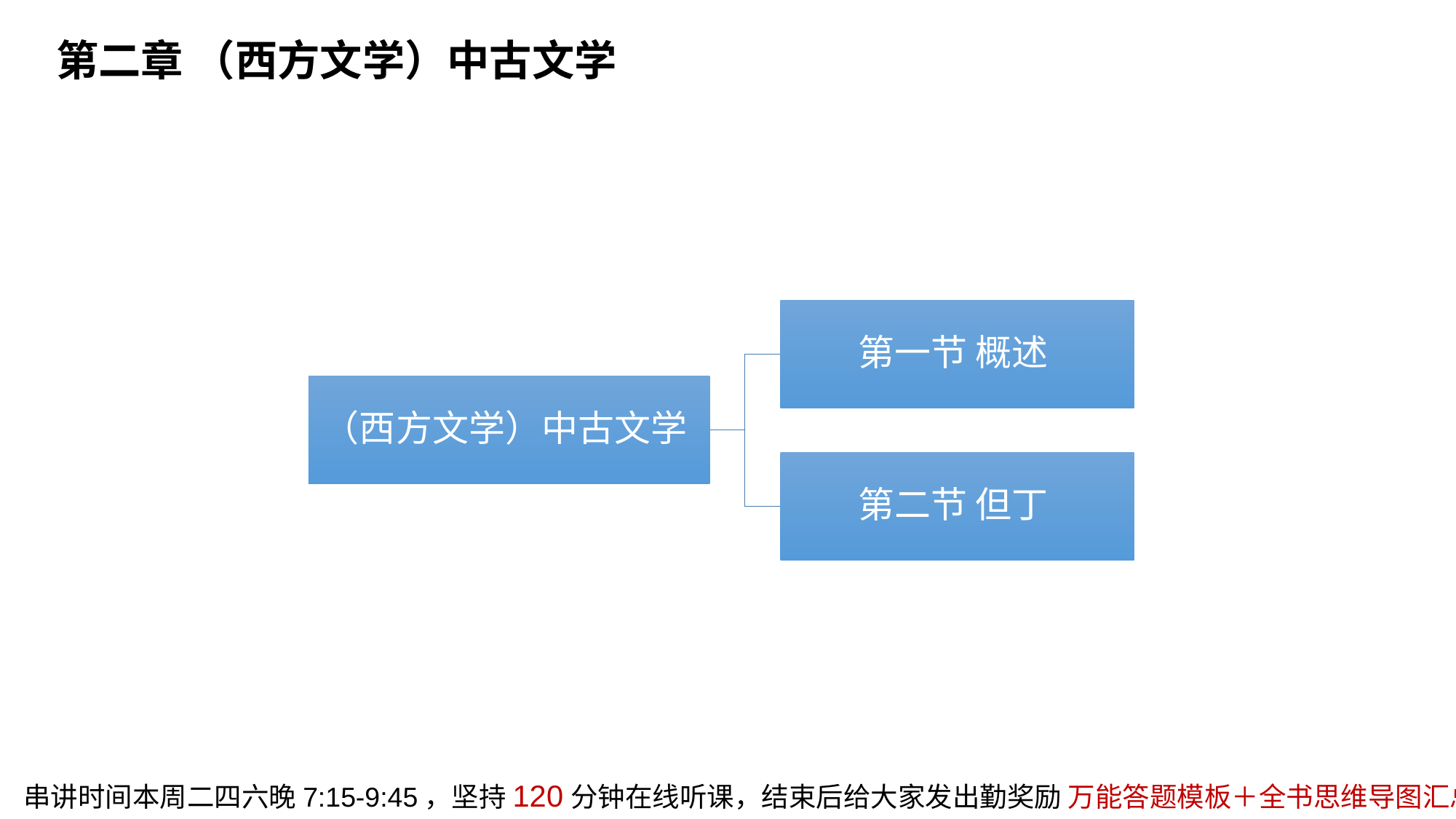

第二章 （西方文学）中古文学
（西方文学）中古文学
第一节 概述
第二节 但丁